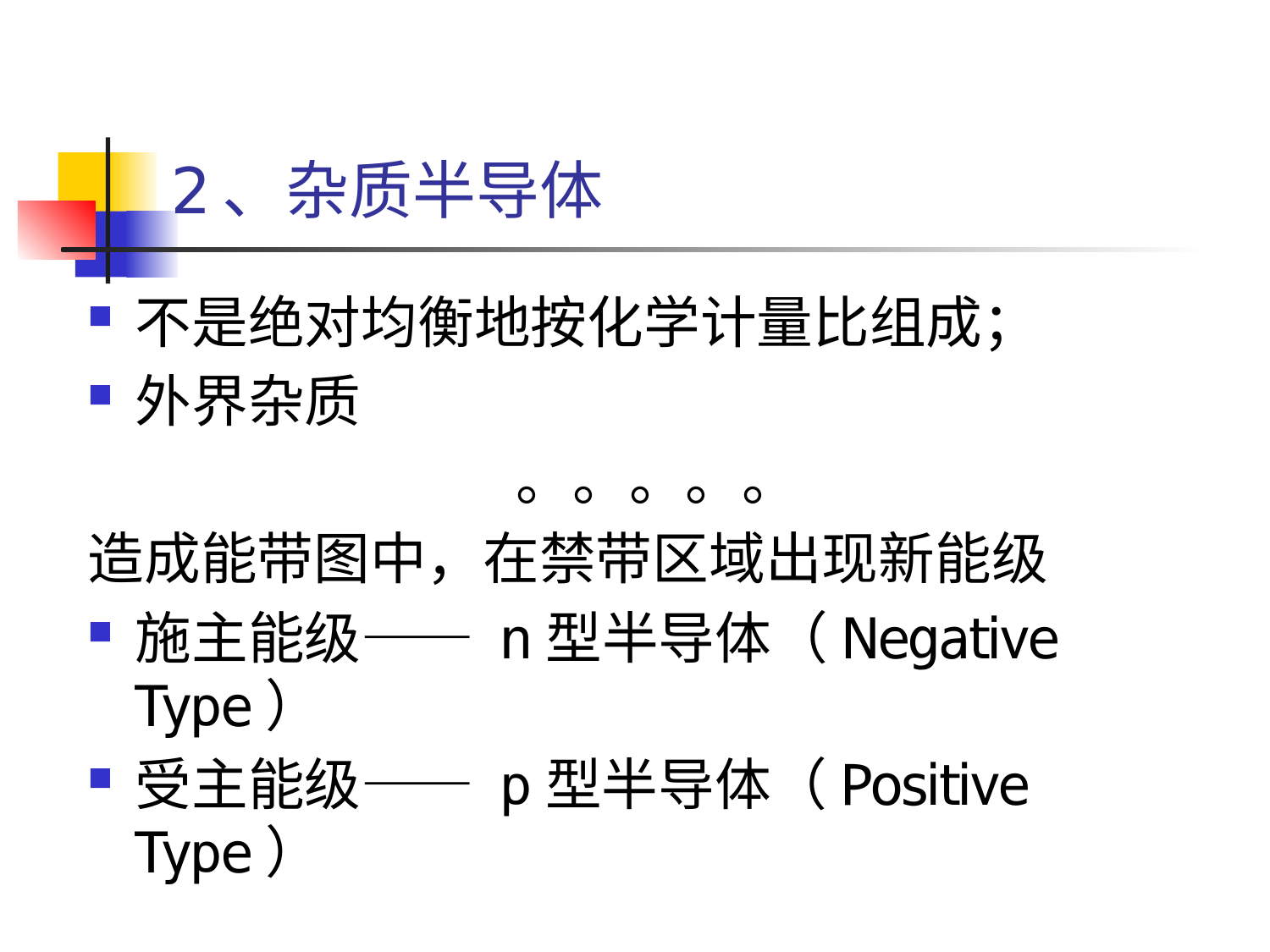

# 2、杂质半导体
不是绝对均衡地按化学计量比组成；
外界杂质
				。。。。。
造成能带图中，在禁带区域出现新能级
施主能级—— n型半导体（Negative Type）
受主能级—— p型半导体（Positive Type）